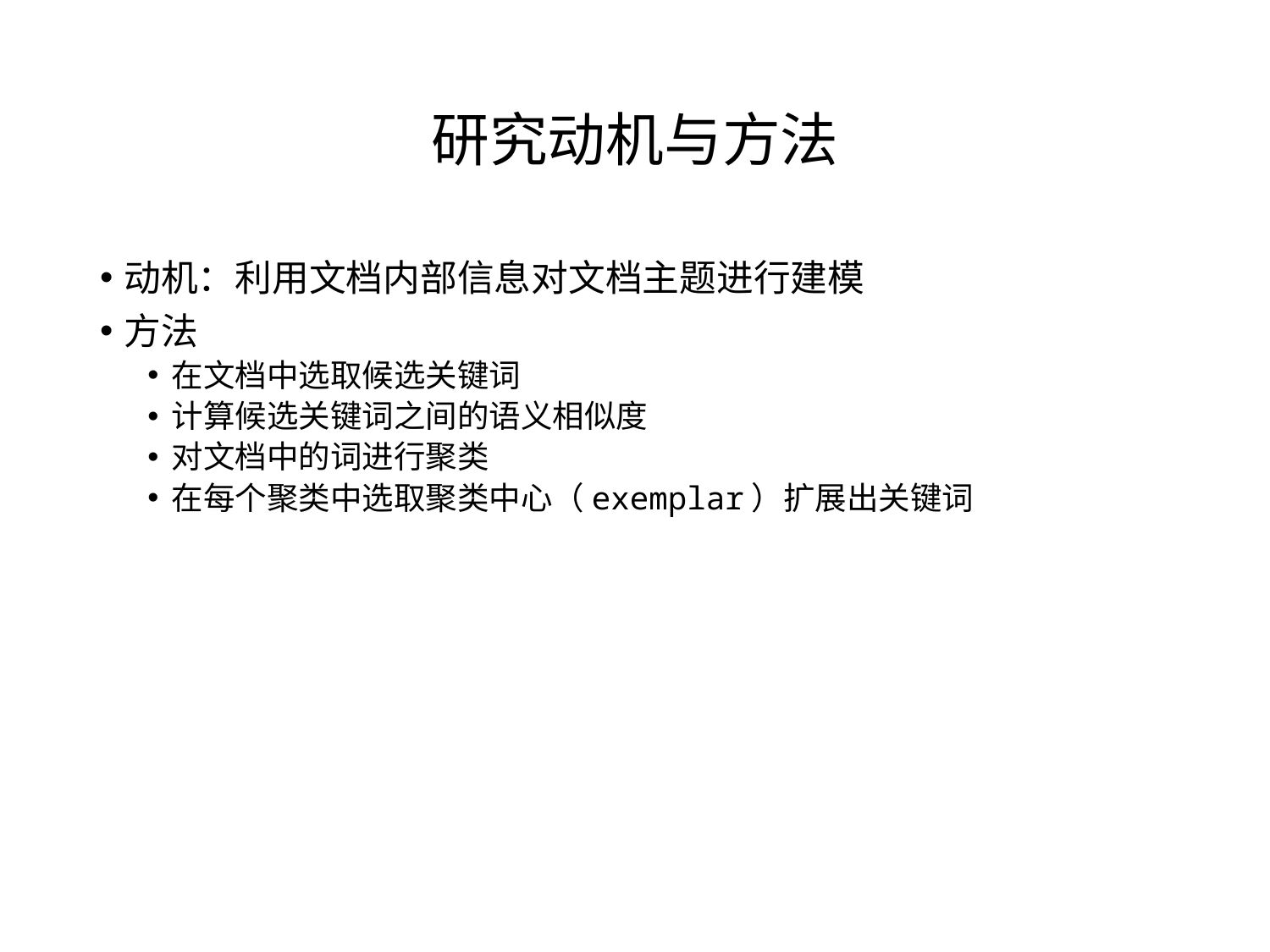

# 研究动机与方法
动机：利用文档内部信息对文档主题进行建模
方法
在文档中选取候选关键词
计算候选关键词之间的语义相似度
对文档中的词进行聚类
在每个聚类中选取聚类中心（exemplar）扩展出关键词